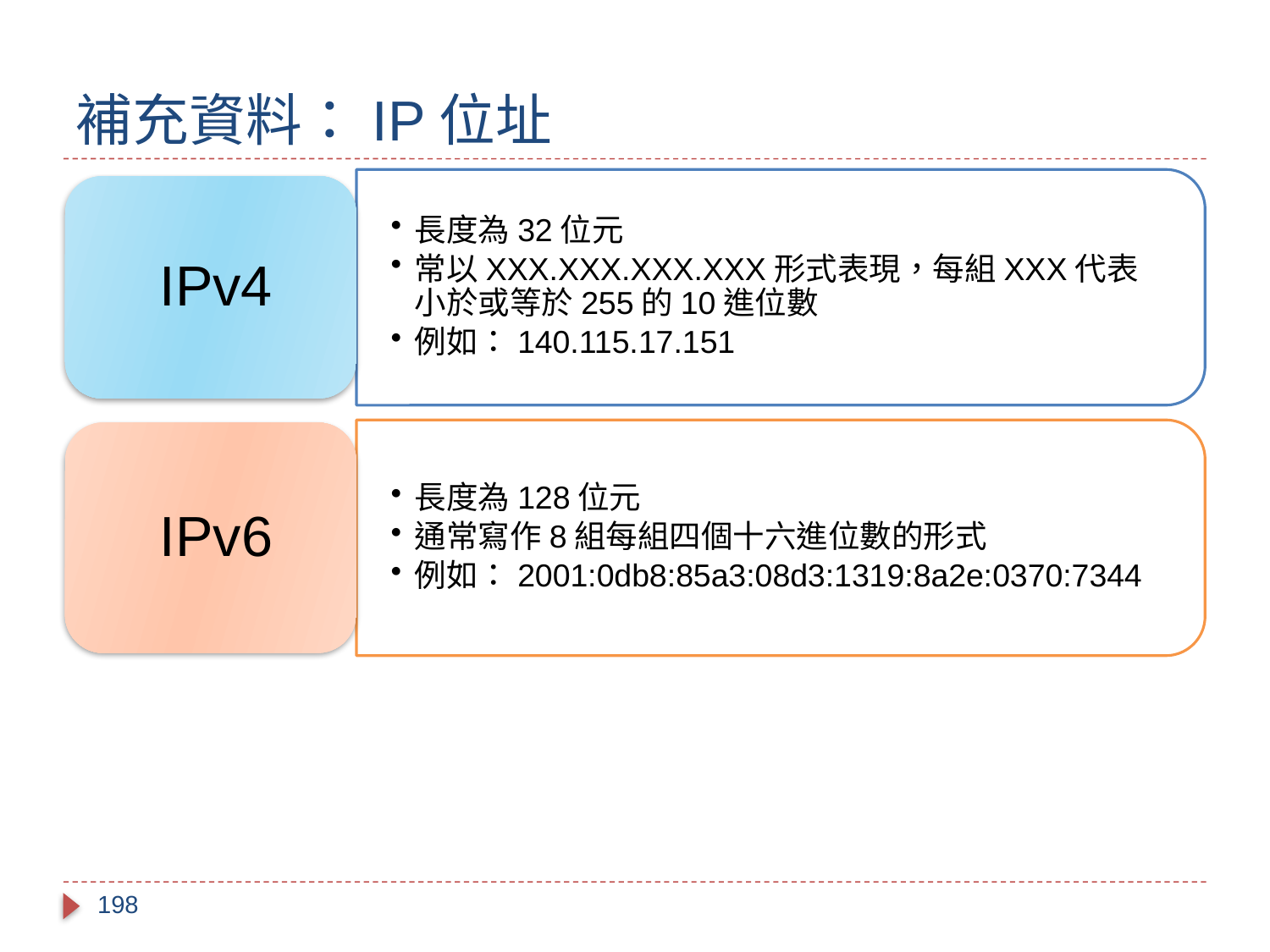

# 補充資料：IP位址
長度為32位元
常以XXX.XXX.XXX.XXX形式表現，每組XXX代表小於或等於255的10進位數
例如：140.115.17.151
IPv4
長度為128位元
通常寫作8組每組四個十六進位數的形式
例如：2001:0db8:85a3:08d3:1319:8a2e:0370:7344
IPv6
198